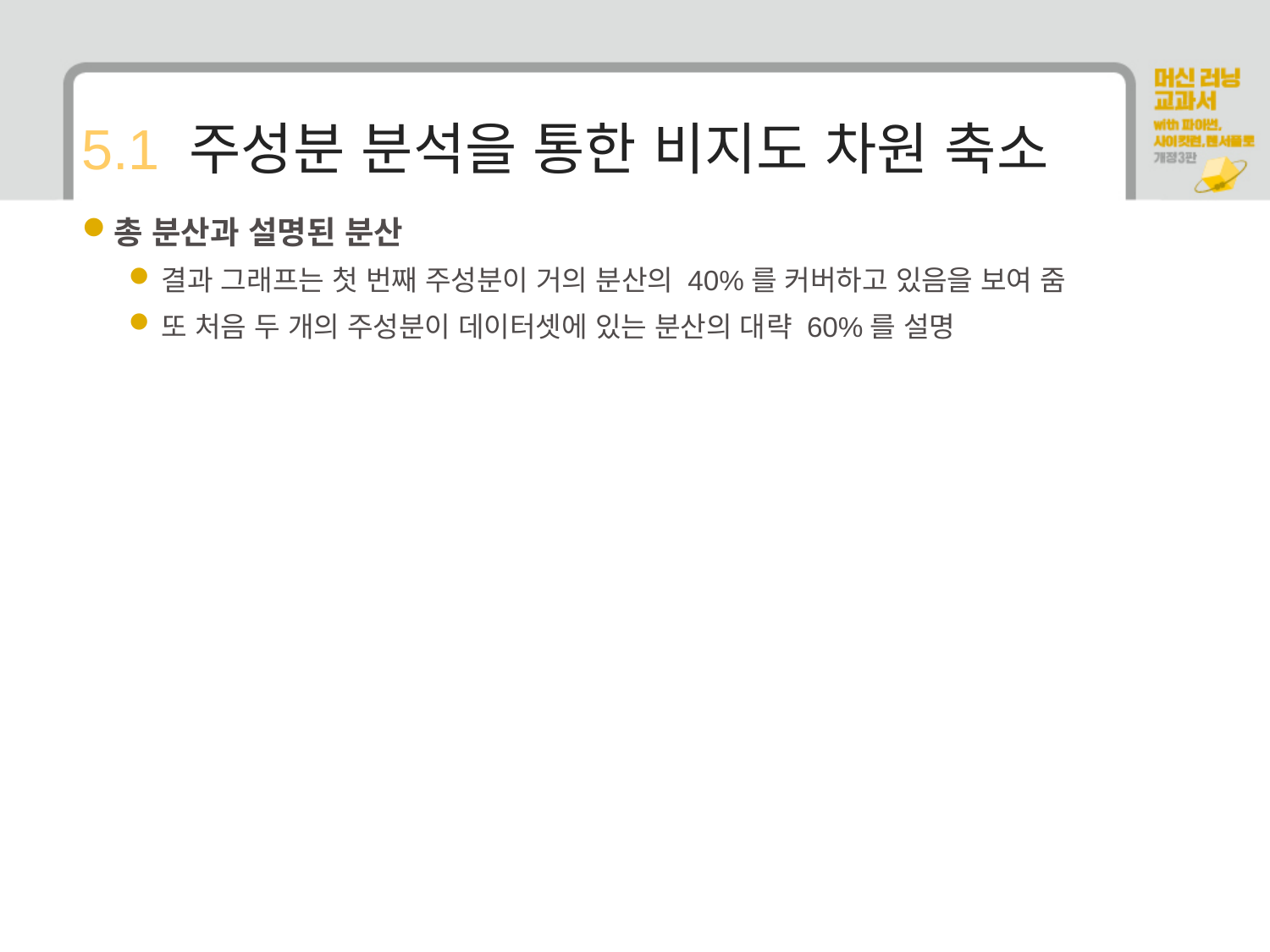

# 5.1 주성분 분석을 통한 비지도 차원 축소
총 분산과 설명된 분산
결과 그래프는 첫 번째 주성분이 거의 분산의 40%를 커버하고 있음을 보여 줌
또 처음 두 개의 주성분이 데이터셋에 있는 분산의 대략 60%를 설명